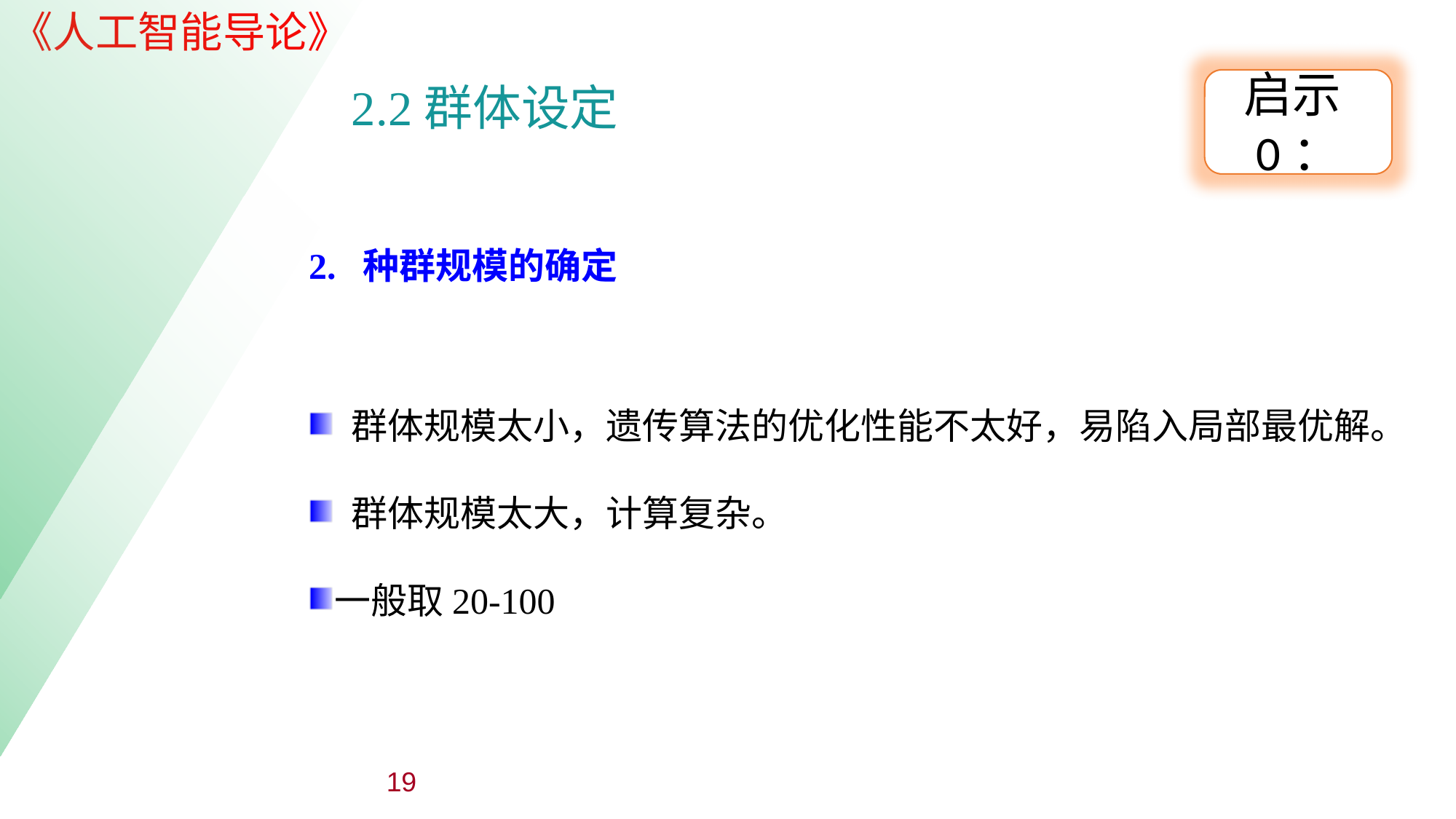

|  |
| --- |
|  |
| --- |

2.2群体设定
启示0：
2.  种群规模的确定
 群体规模太小，遗传算法的优化性能不太好，易陷入局部最优解。
 群体规模太大，计算复杂。
一般取20-100

19